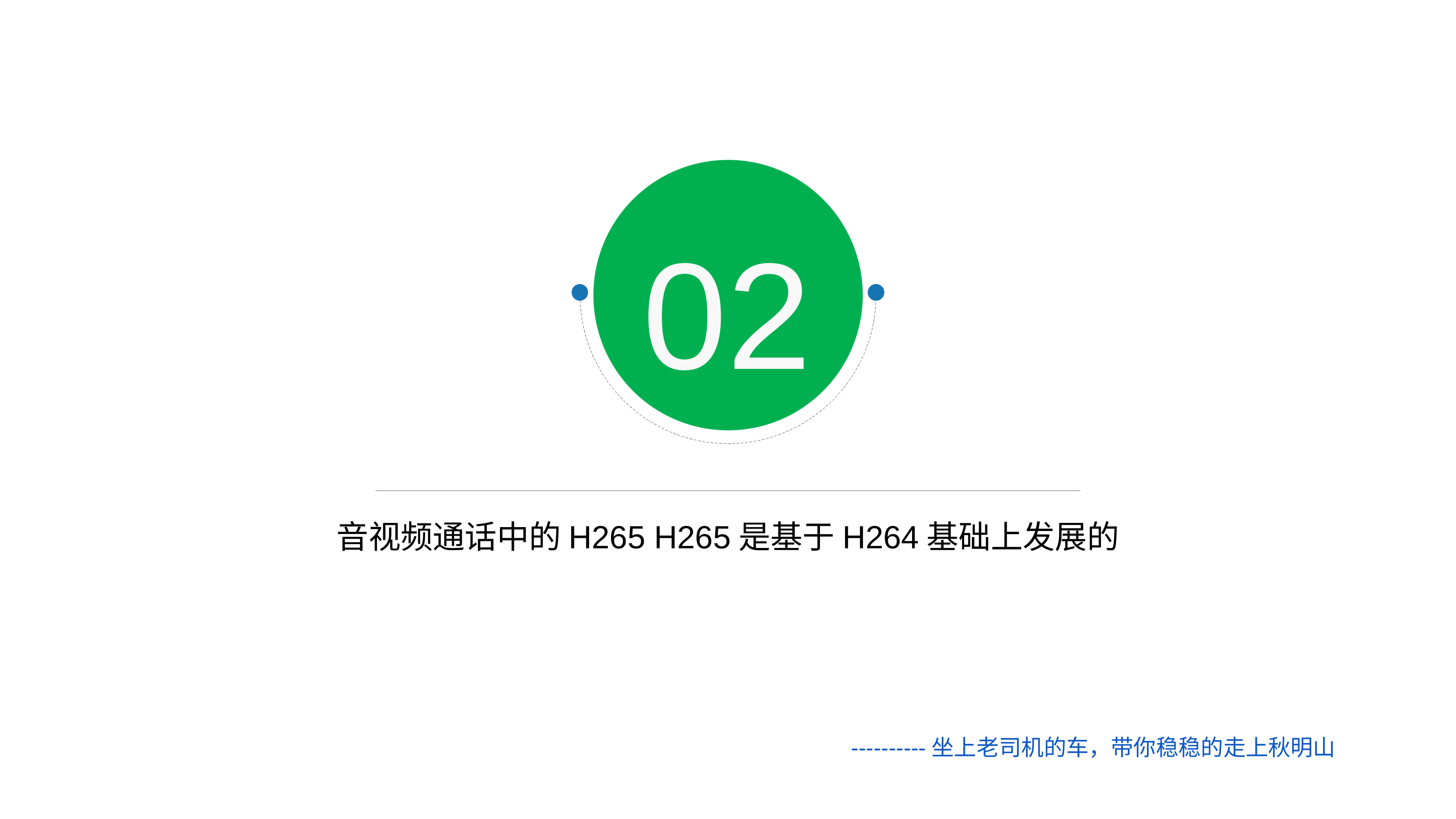

02

音视频通话中的H265 H265是基于H264基础上发展的
----------坐上老司机的车，带你稳稳的走上秋明山